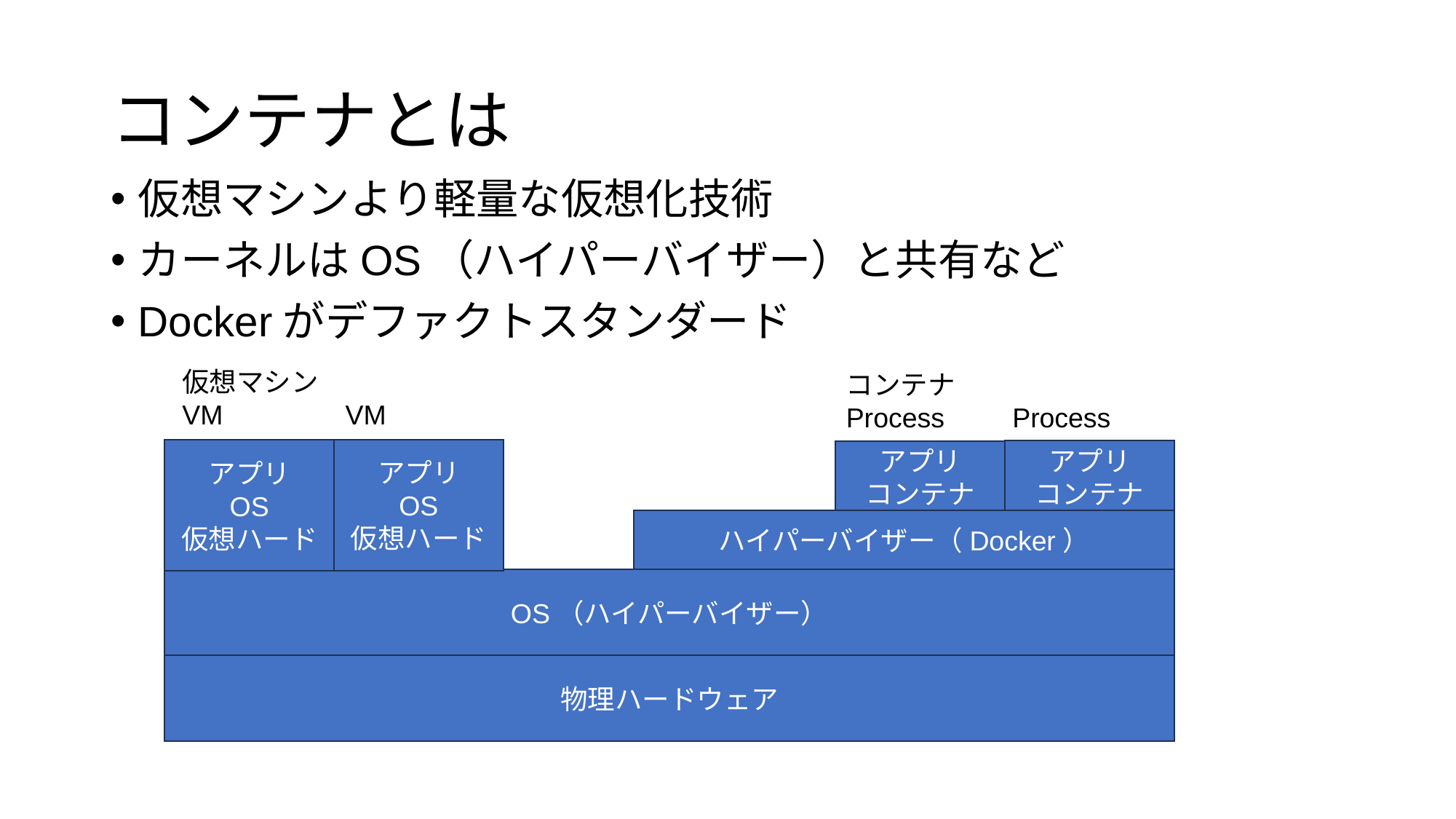

# コンテナとは
仮想マシンより軽量な仮想化技術
カーネルはOS（ハイパーバイザー）と共有など
Dockerがデファクトスタンダード

仮想マシン
VM　　　　VM
コンテナ
Process　　Process
アプリ
OS
仮想ハード
アプリ
OS
仮想ハード
アプリ
コンテナ
アプリ
コンテナ
ハイパーバイザー（Docker）
OS（ハイパーバイザー）
物理ハードウェア